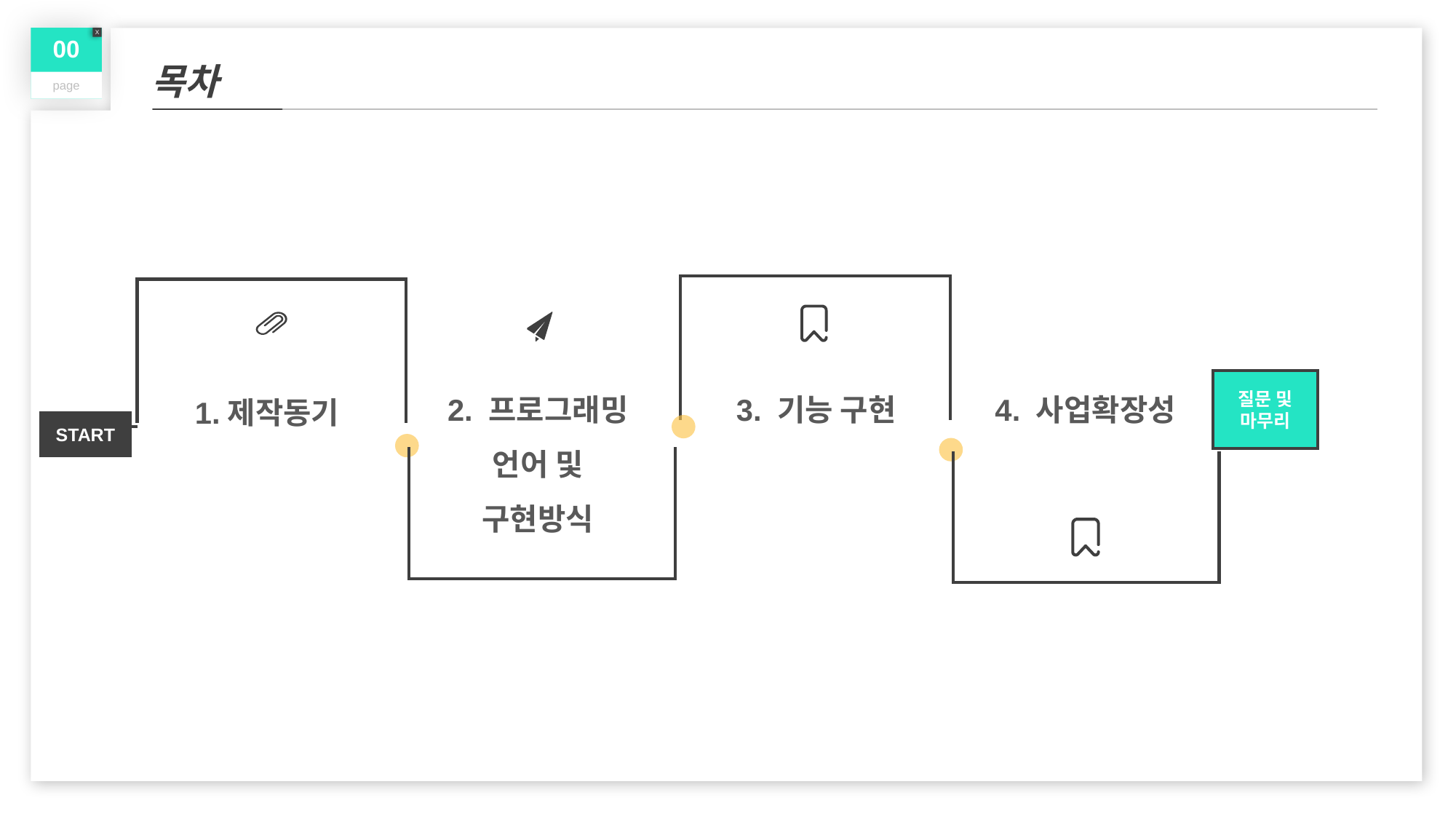

00
page
X
목차

2. 프로그래밍 언어 및 구현방식

4. 사업확장성

3. 기능 구현

1.제작동기

질문 및 마무리
START